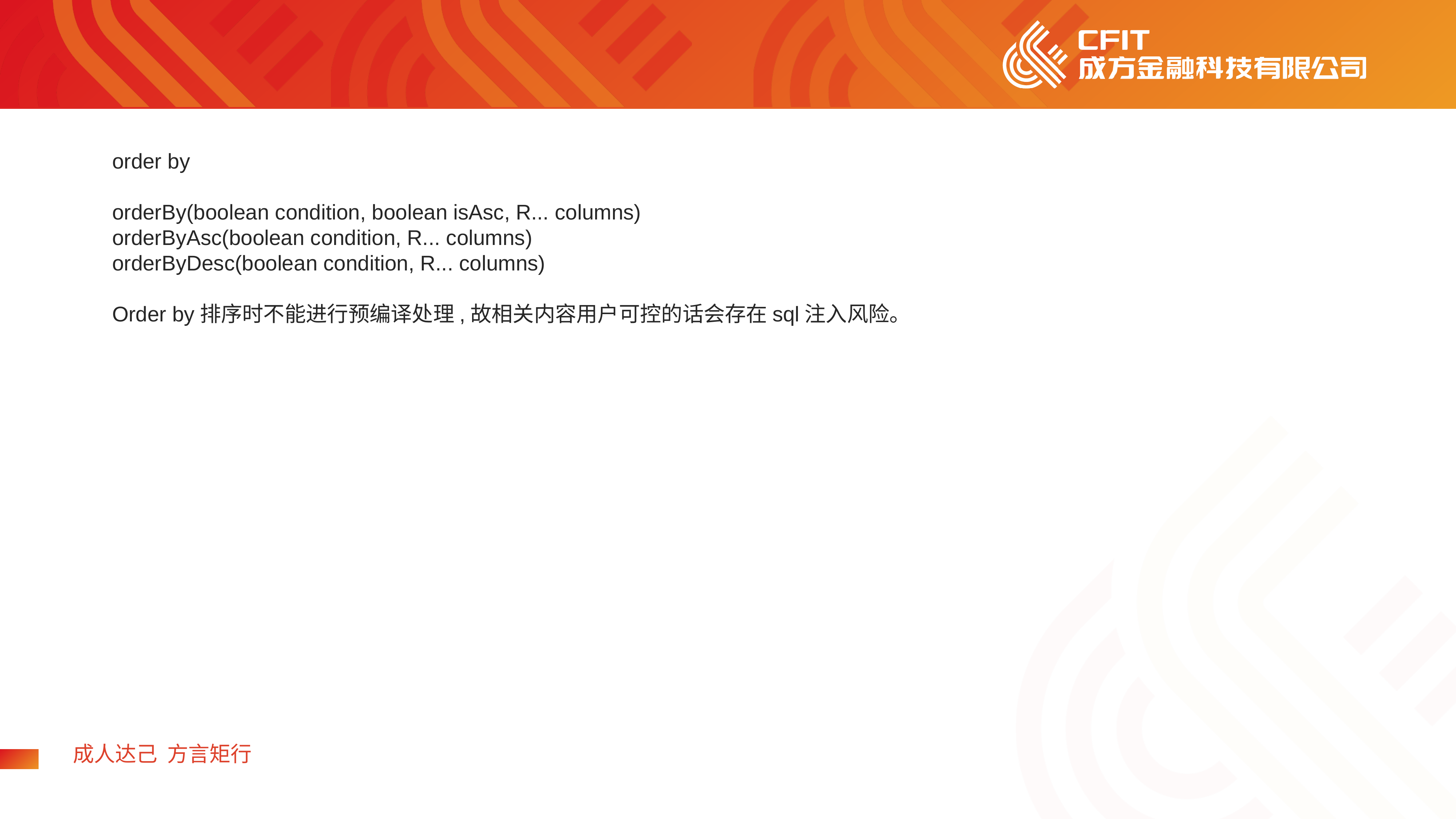

order by

orderBy(boolean condition, boolean isAsc, R... columns)
orderByAsc(boolean condition, R... columns)
orderByDesc(boolean condition, R... columns)

Order by排序时不能进行预编译处理,故相关内容用户可控的话会存在sql注入风险。